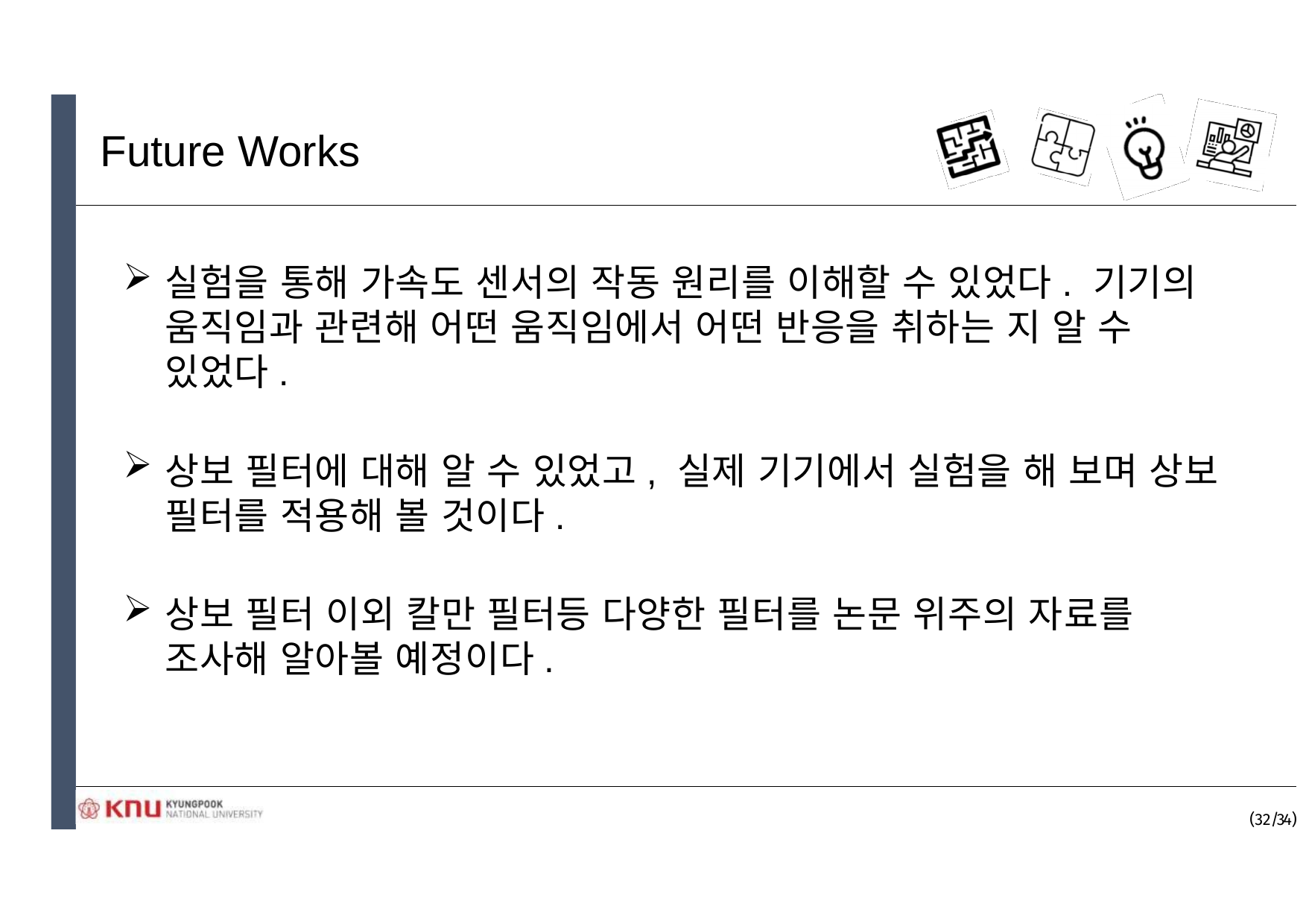

# Future Works

실험을 통해 가속도 센서의 작동 원리를 이해할 수 있었다. 기기의 움직임과 관련해 어떤 움직임에서 어떤 반응을 취하는 지 알 수 있었다.

상보 필터에 대해 알 수 있었고, 실제 기기에서 실험을 해 보며 상보 필터를 적용해 볼 것이다.

상보 필터 이외 칼만 필터등 다양한 필터를 논문 위주의 자료를 조사해 알아볼 예정이다.

(32/34)